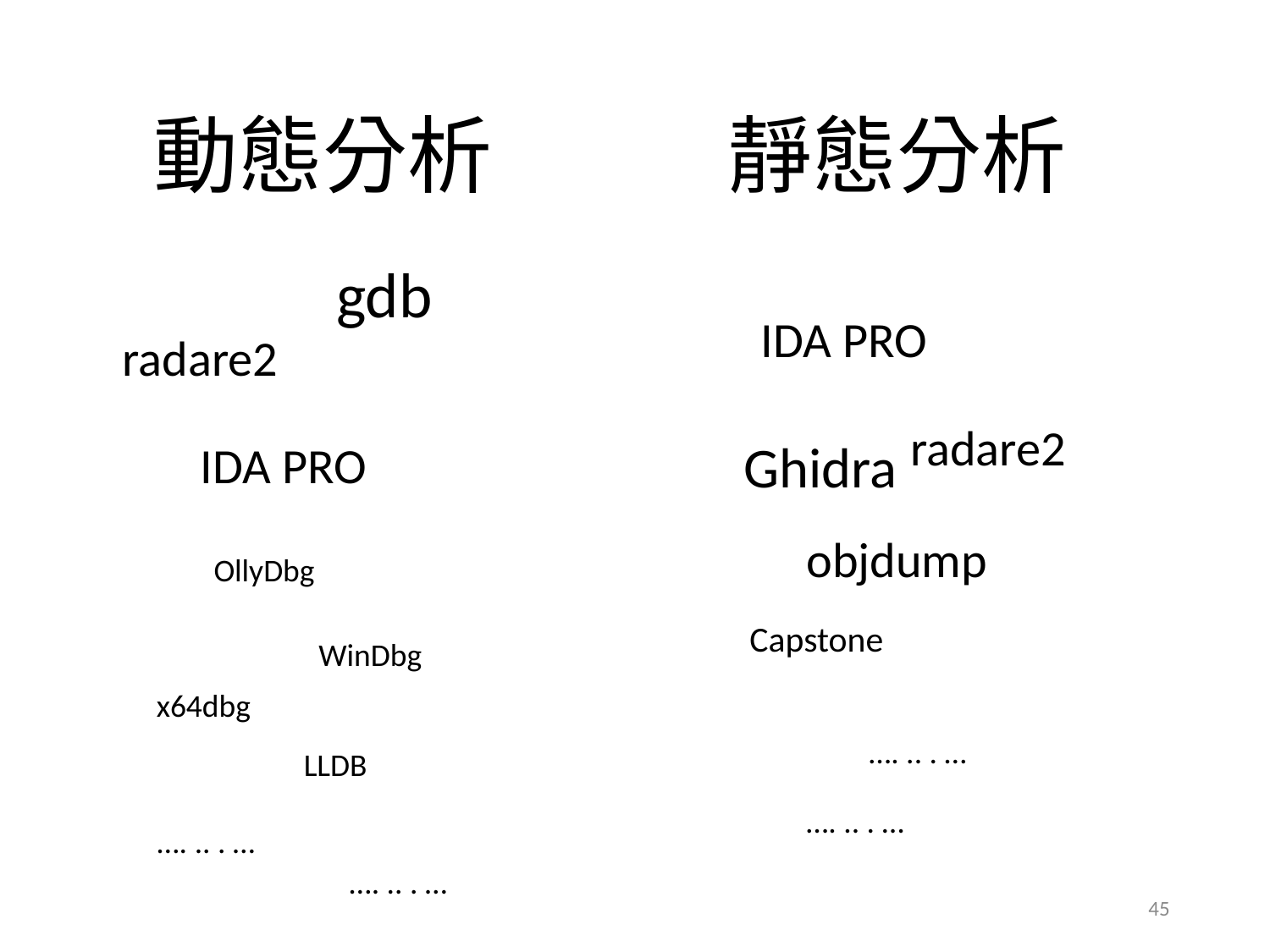

動態分析
靜態分析
gdb
IDA PRO
radare2
radare2
Ghidra
IDA PRO
objdump
OllyDbg
Capstone
WinDbg
x64dbg
…. .. . …
LLDB
…. .. . …
…. .. . …
…. .. . …
45